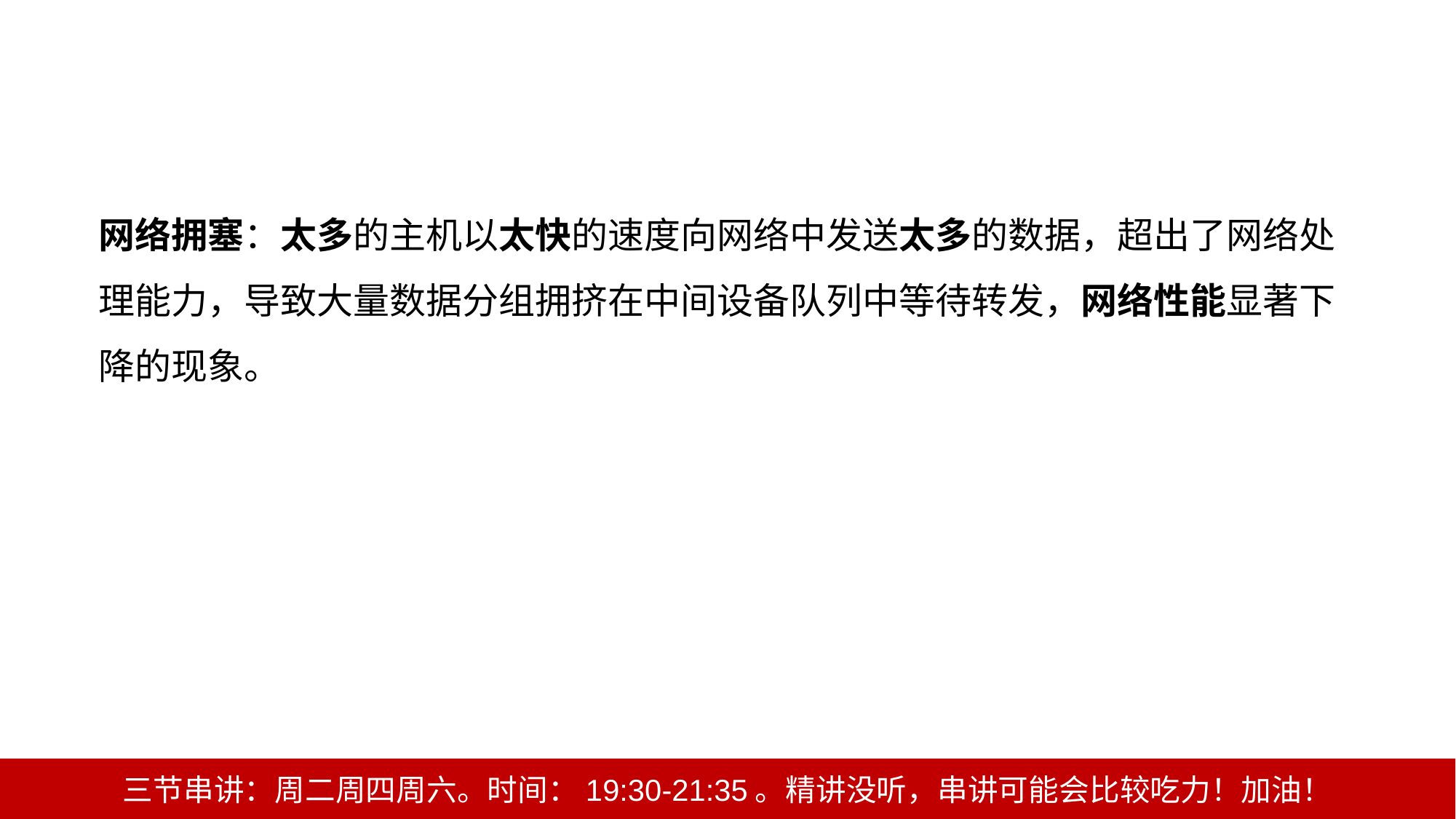

网络拥塞：太多的主机以太快的速度向网络中发送太多的数据，超出了网络处理能力，导致大量数据分组拥挤在中间设备队列中等待转发，网络性能显著下降的现象。